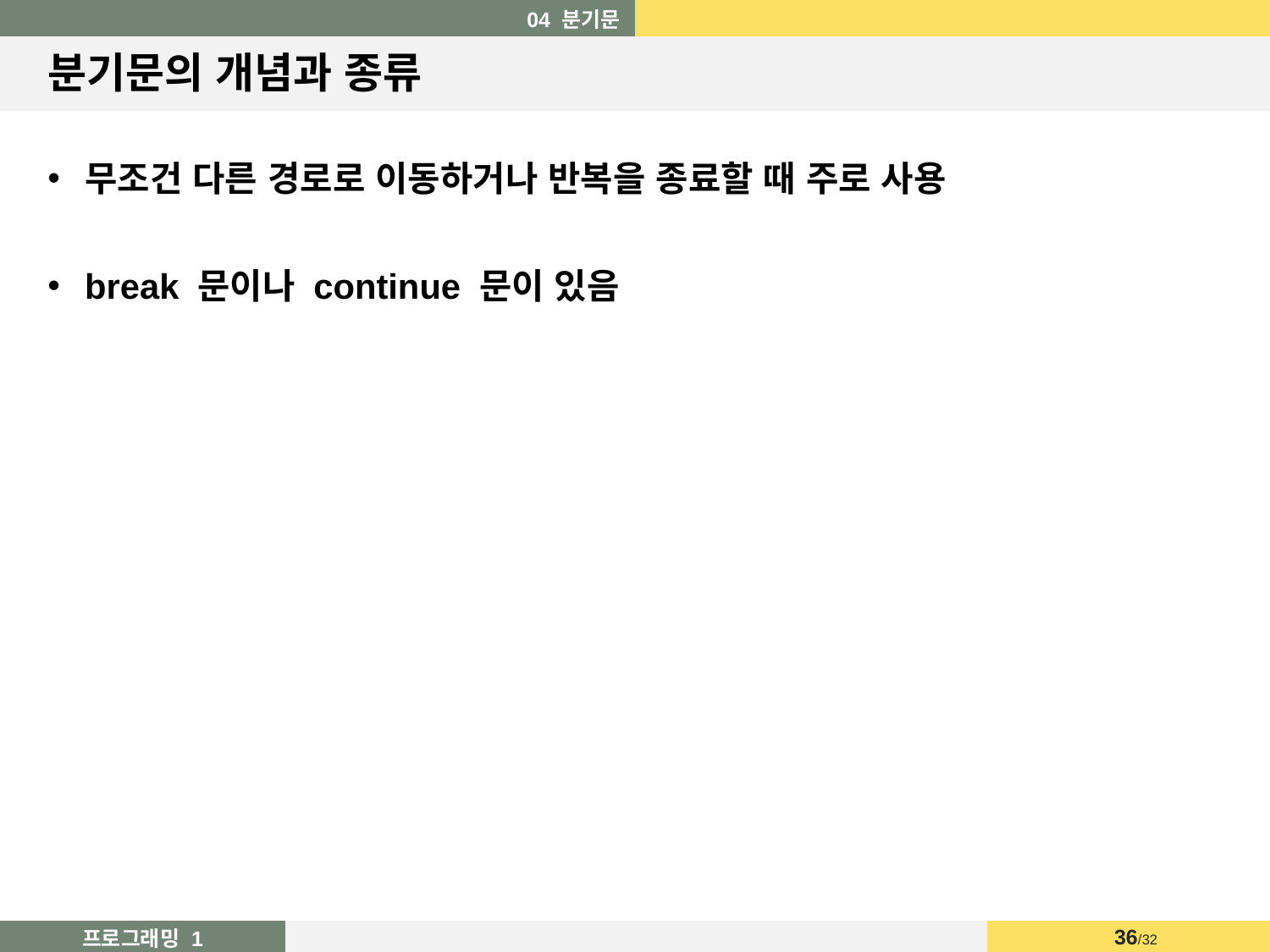

04 분기문
# 분기문의 개념과 종류
무조건 다른 경로로 이동하거나 반복을 종료할 때 주로 사용

break 문이나 continue 문이 있음